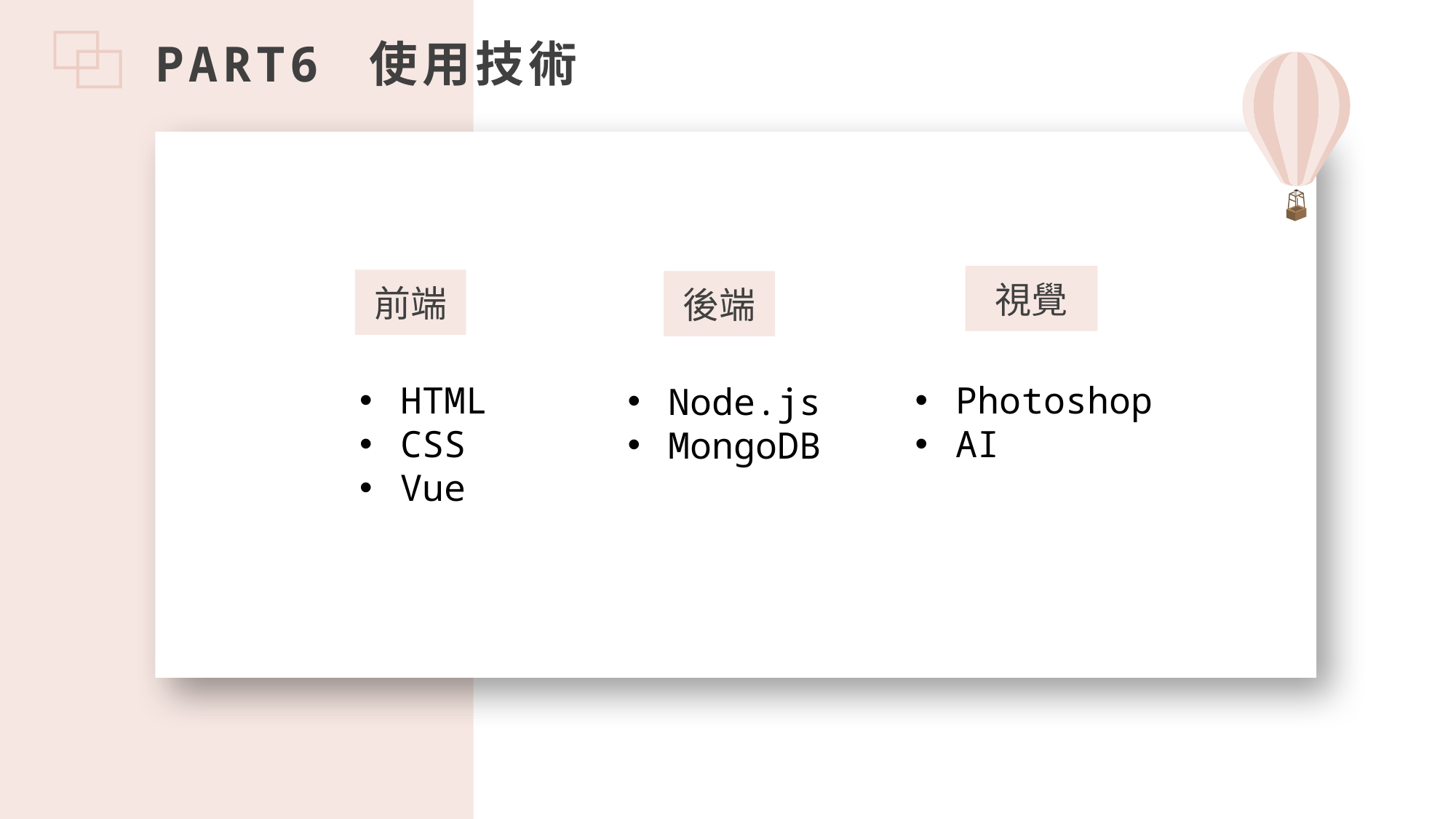

PART6 使用技術

視覺
Photoshop
AI

前端
HTML
CSS
Vue

後端
Node.js
MongoDB